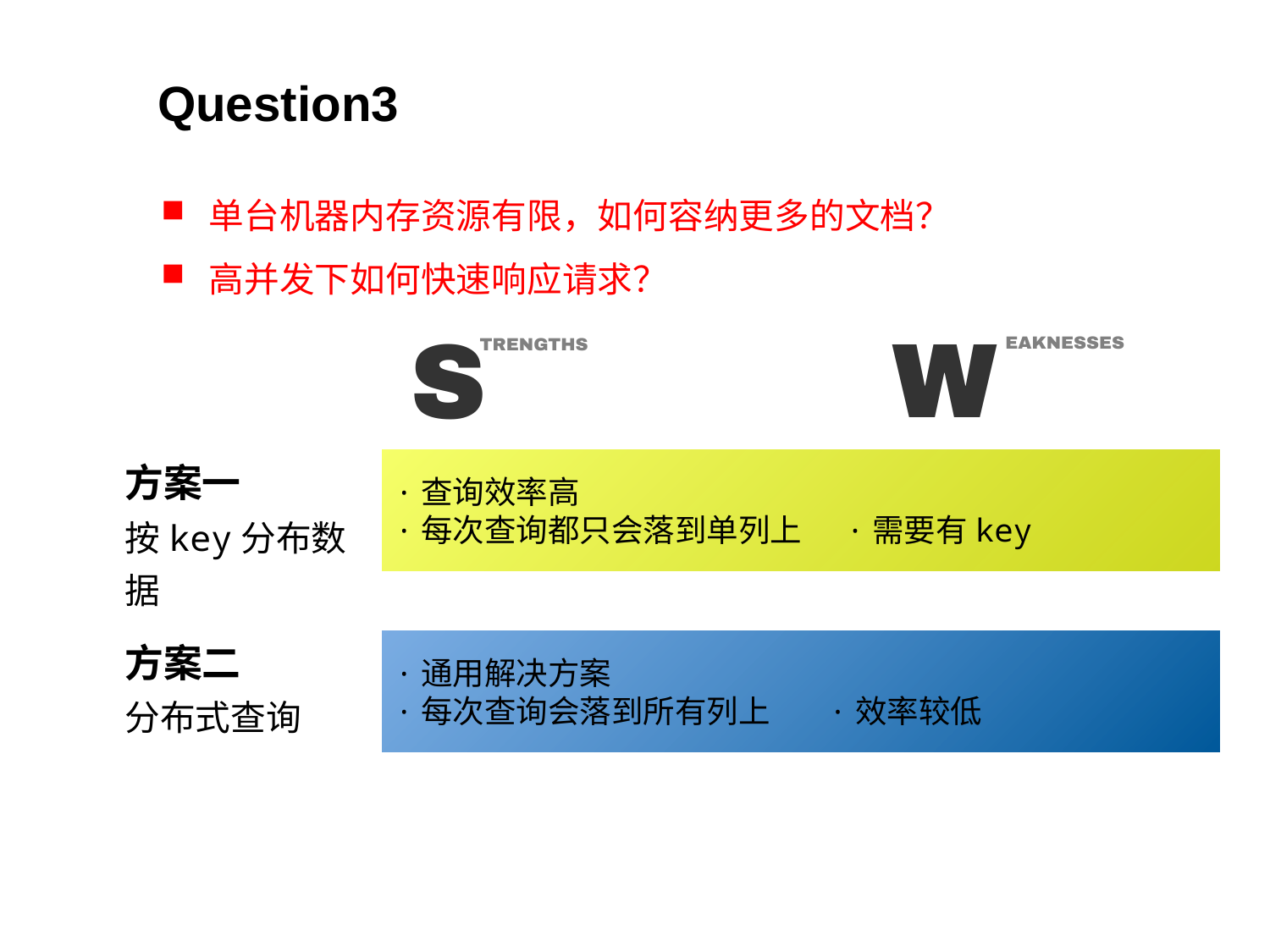

Question3
单台机器内存资源有限，如何容纳更多的文档？
高并发下如何快速响应请求？
W
EAKNESSES
S
TRENGTHS
方案一
按key分布数据
·查询效率高
·每次查询都只会落到单列上     ·需要有key

方案二
分布式查询
·通用解决方案
·每次查询会落到所有列上       ·效率较低